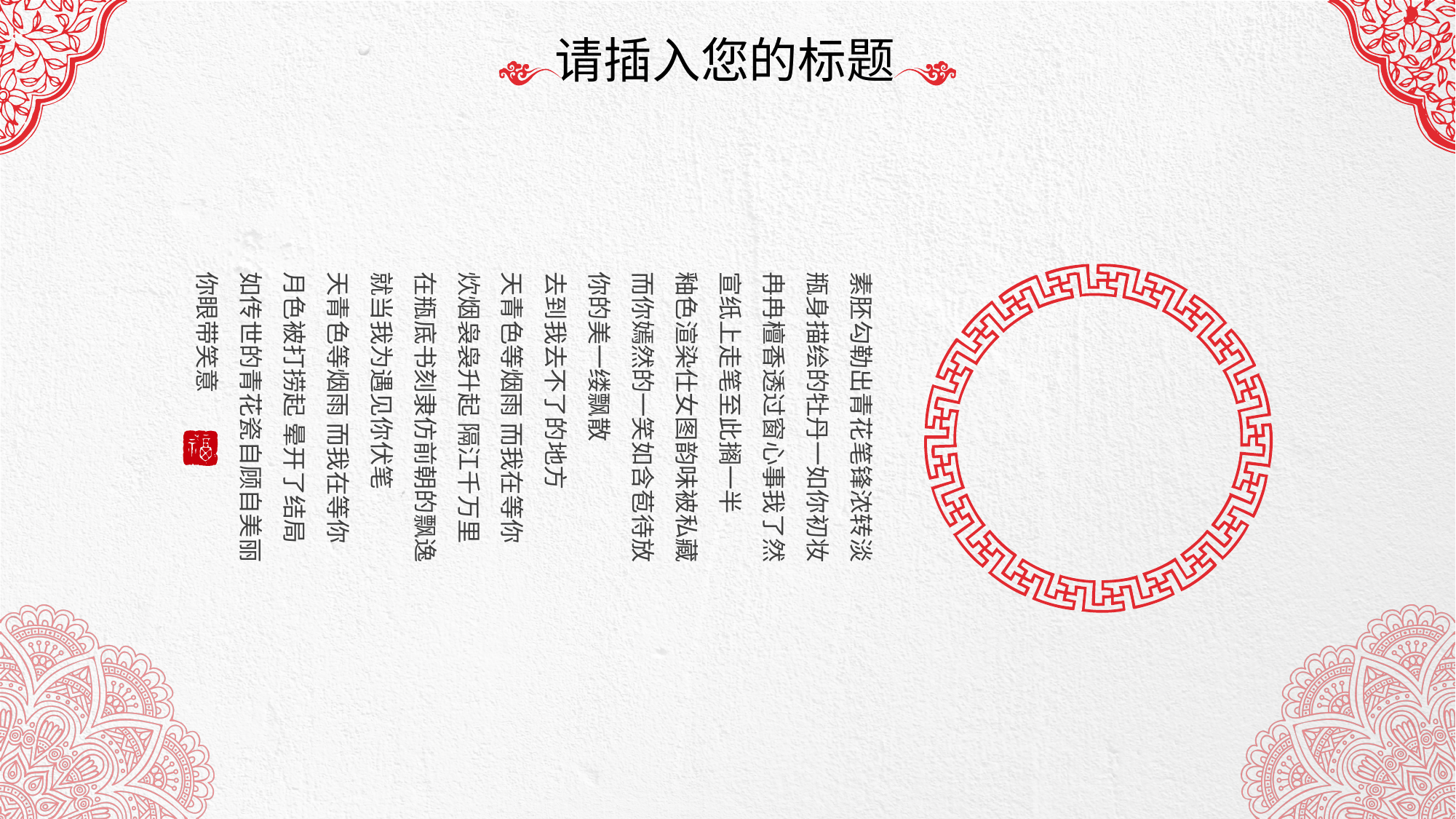

素胚勾勒出青花笔锋浓转淡
瓶身描绘的牡丹一如你初妆
冉冉檀香透过窗心事我了然
宣纸上走笔至此搁一半
釉色渲染仕女图韵味被私藏
而你嫣然的一笑如含苞待放
你的美一缕飘散
去到我去不了的地方
天青色等烟雨 而我在等你
炊烟袅袅升起 隔江千万里
在瓶底书刻隶仿前朝的飘逸
就当我为遇见你伏笔
天青色等烟雨 而我在等你
月色被打捞起 晕开了结局
如传世的青花瓷自顾自美丽
你眼带笑意